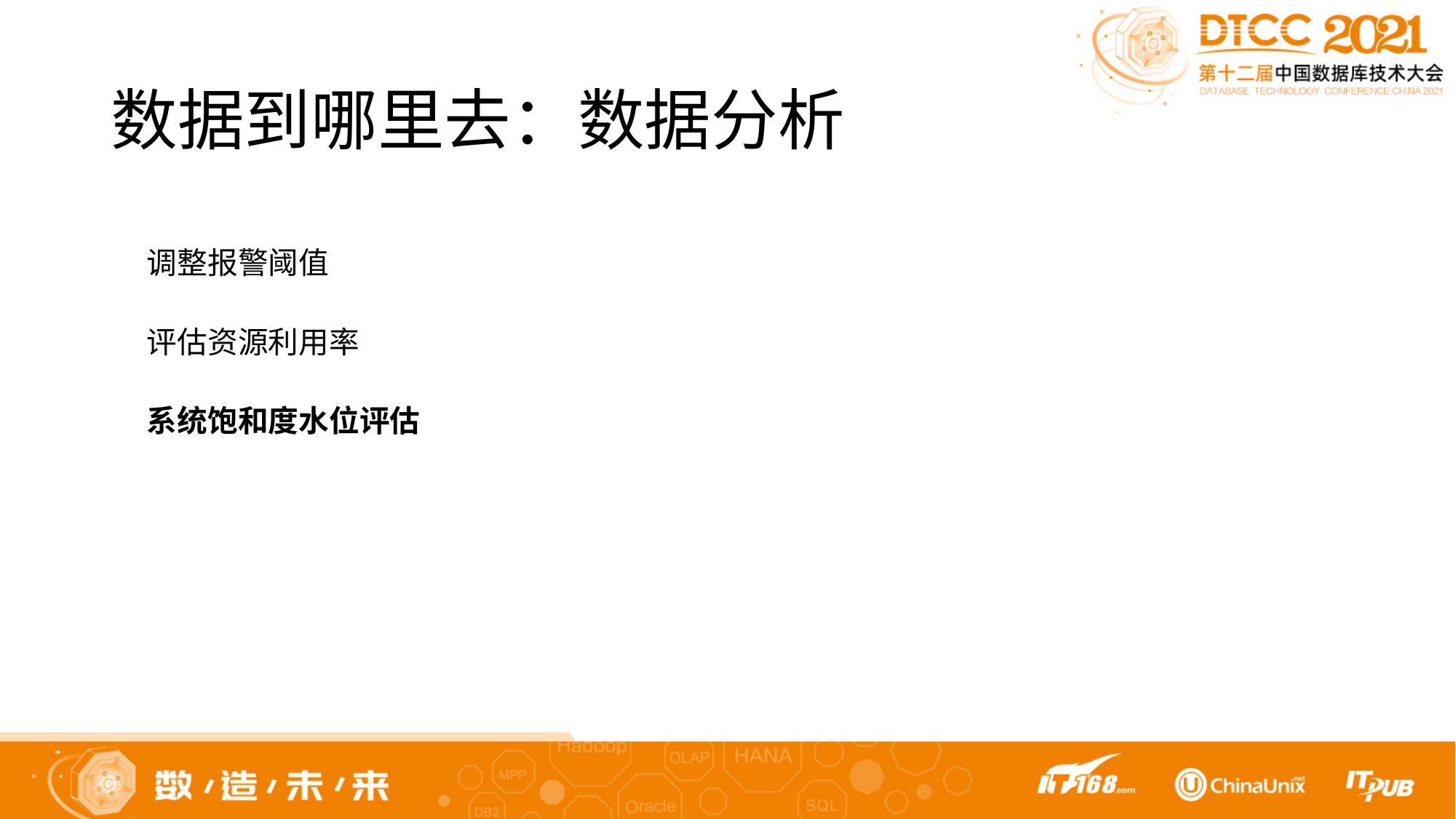

# 数据到哪里去：数据分析
调整报警阈值
评估资源利用率
系统饱和度水位评估